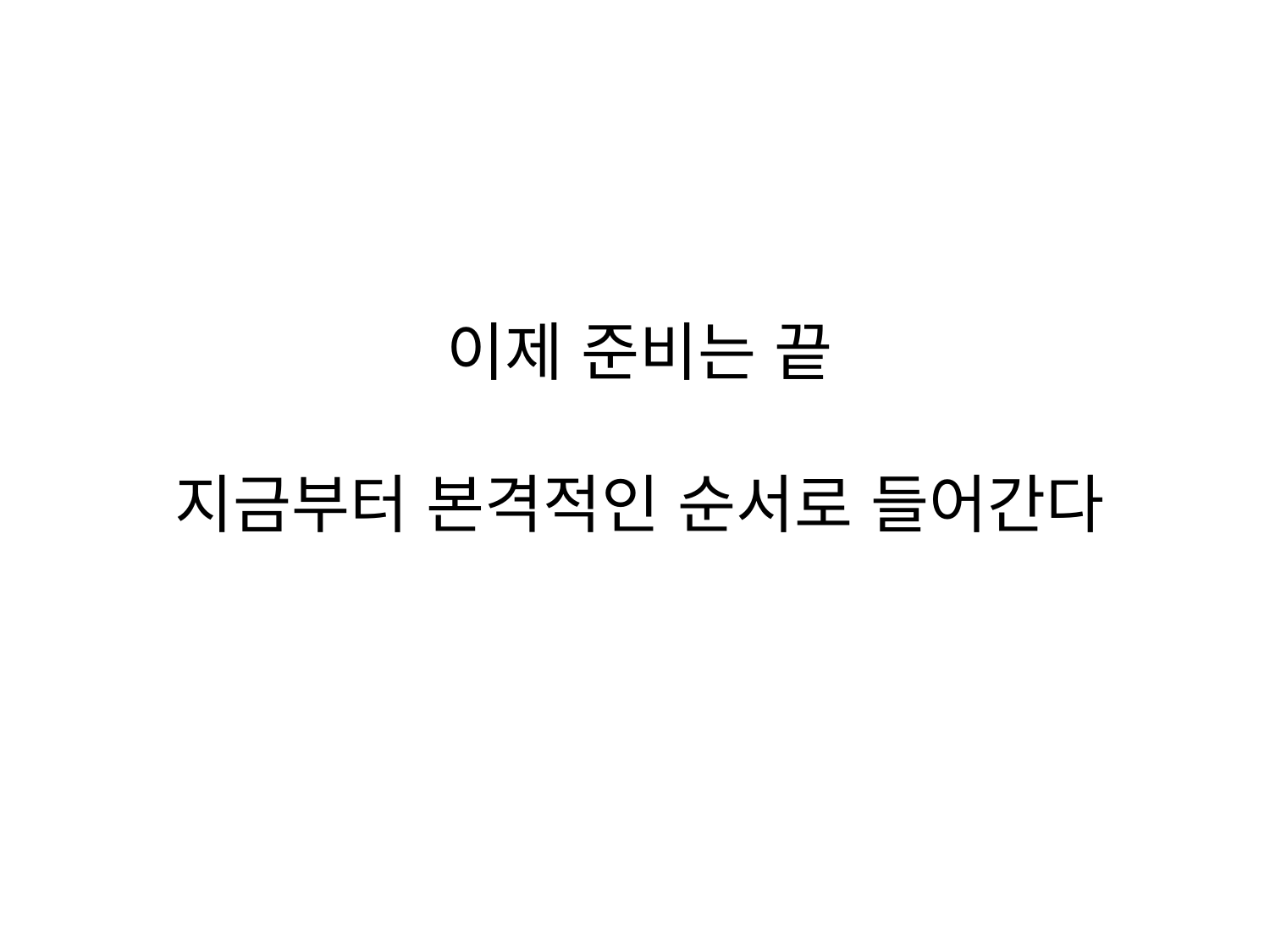

이제 준비는 끝

지금부터 본격적인 순서로 들어간다